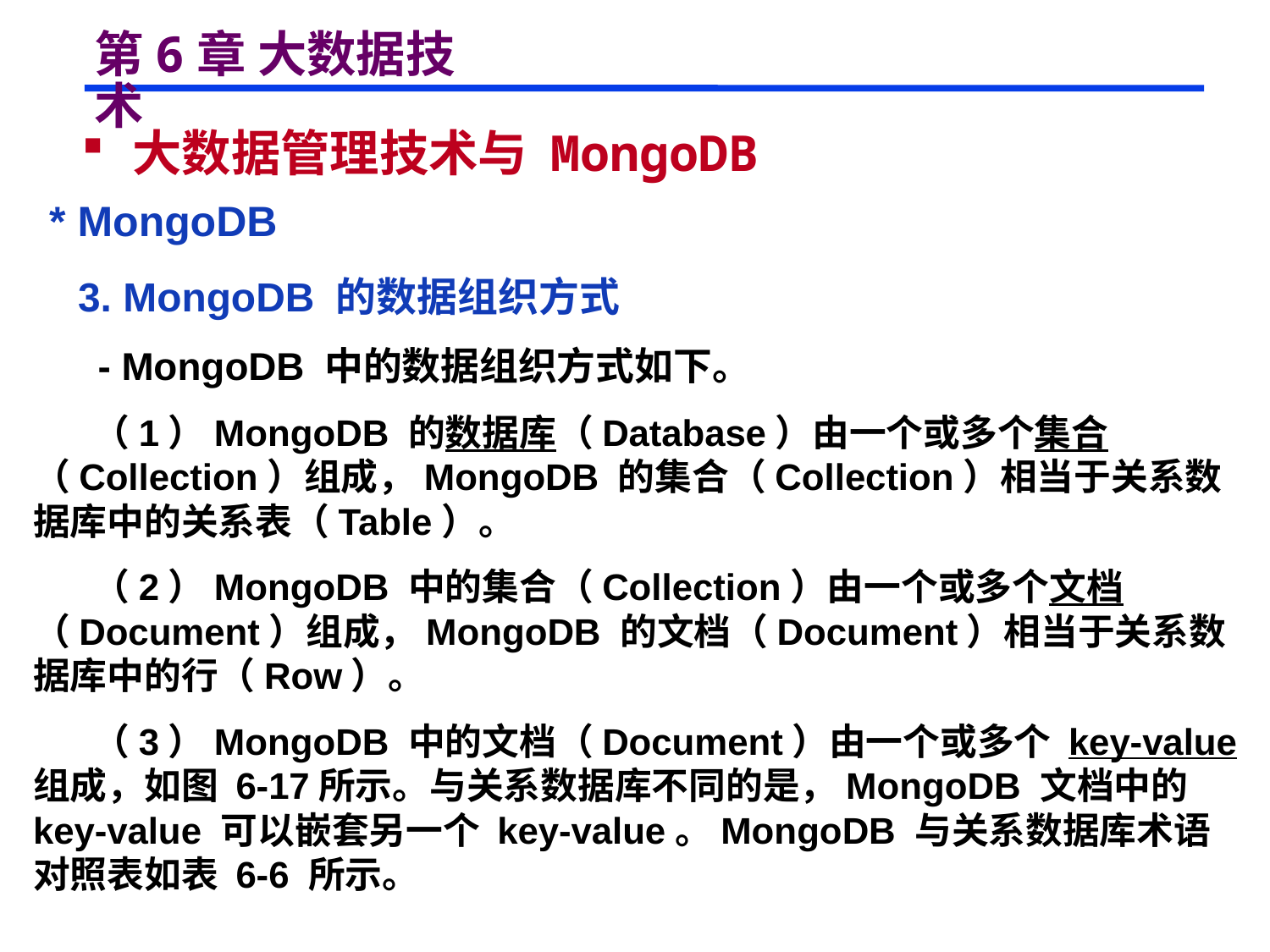

# 第6章 大数据技术
 大数据管理技术与 MongoDB
  * MongoDB
    3. MongoDB 的数据组织方式
      - MongoDB 中的数据组织方式如下。
      （1）MongoDB 的数据库（Database）由一个或多个集合（Collection）组成，MongoDB 的集合（Collection）相当于关系数据库中的关系表（Table）。
      （2）MongoDB 中的集合（Collection）由一个或多个文档（Document）组成，MongoDB 的文档（Document）相当于关系数据库中的行（Row）。
      （3）MongoDB 中的文档（Document）由一个或多个 key-value 组成，如图 6-17所示。与关系数据库不同的是，MongoDB 文档中的 key-value 可以嵌套另一个 key-value。MongoDB 与关系数据库术语对照表如表 6-6 所示。